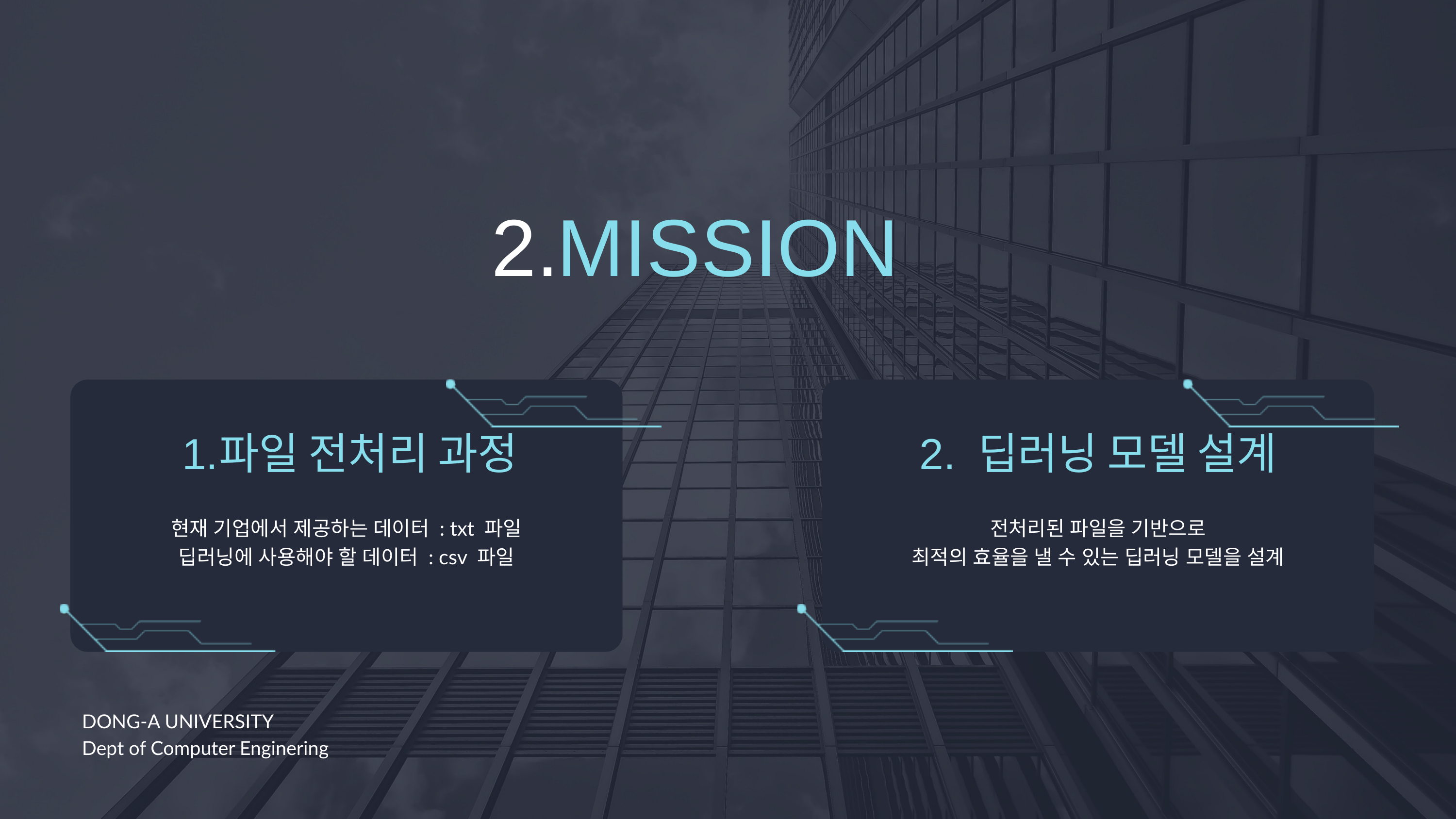

2.
MISSION

파일 전처리 과정
2. 딥러닝 모델 설계
현재 기업에서 제공하는 데이터 : txt 파일
딥러닝에 사용해야 할 데이터 : csv 파일
전처리된 파일을 기반으로
최적의 효율을 낼 수 있는 딥러닝 모델을 설계

DONG-A UNIVERSITY
Dept of Computer Enginering